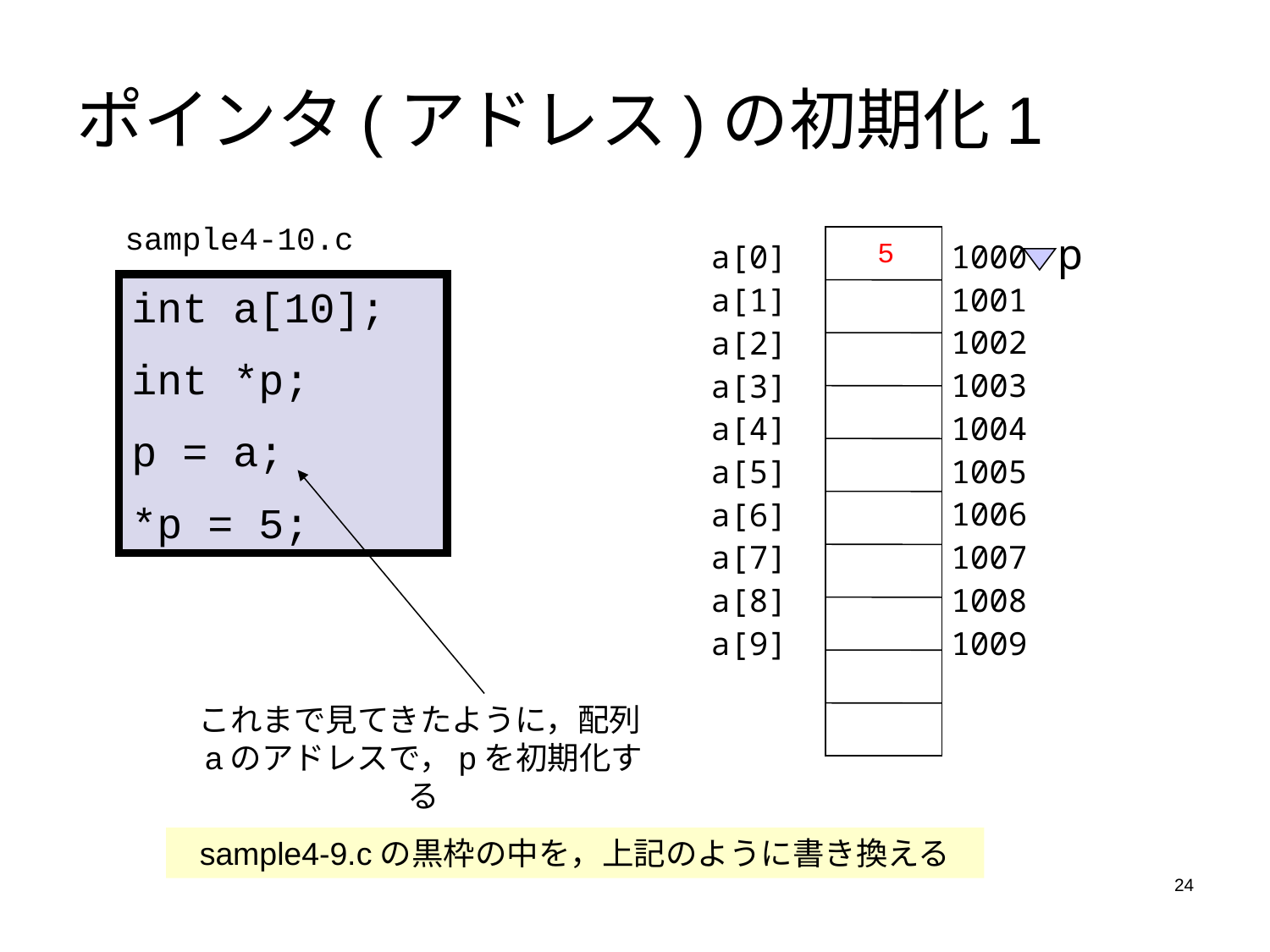

# ポインタ(アドレス)の初期化1
sample4-10.c
p

5
1000
1001
1002
1003
1004
1005
1006
1007
1008
1009
a[0]
a[1]
a[2]
a[3]
a[4]
a[5]
a[6]
a[7]
a[8]
a[9]

int a[10];
int *p;
p = a;
*p = 5;

これまで見てきたように，配列aのアドレスで，pを初期化する

sample4-9.cの黒枠の中を，上記のように書き換える
24